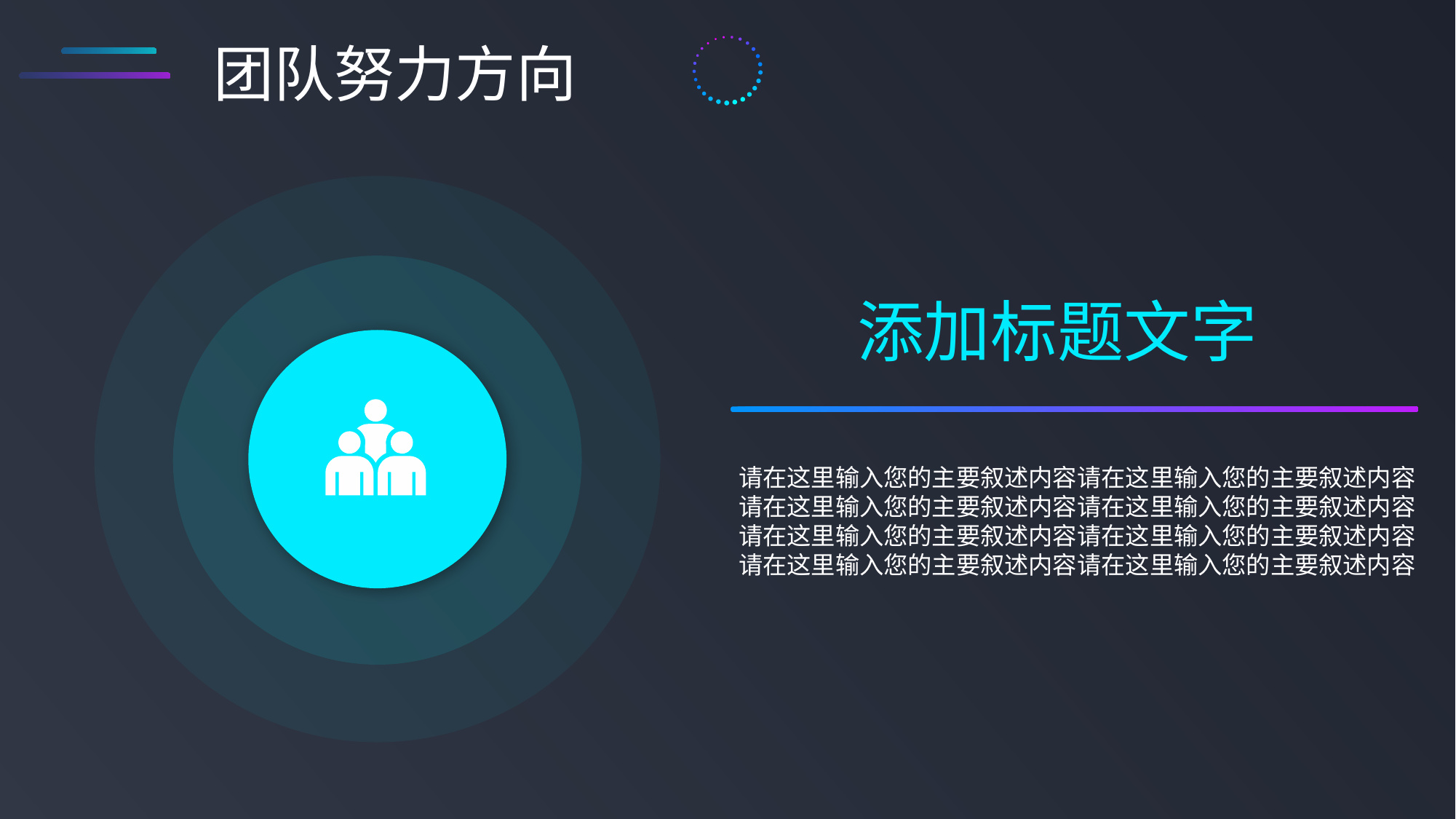

团队努力方向

添加标题文字

请在这里输入您的主要叙述内容请在这里输入您的主要叙述内容
请在这里输入您的主要叙述内容请在这里输入您的主要叙述内容
请在这里输入您的主要叙述内容请在这里输入您的主要叙述内容
请在这里输入您的主要叙述内容请在这里输入您的主要叙述内容